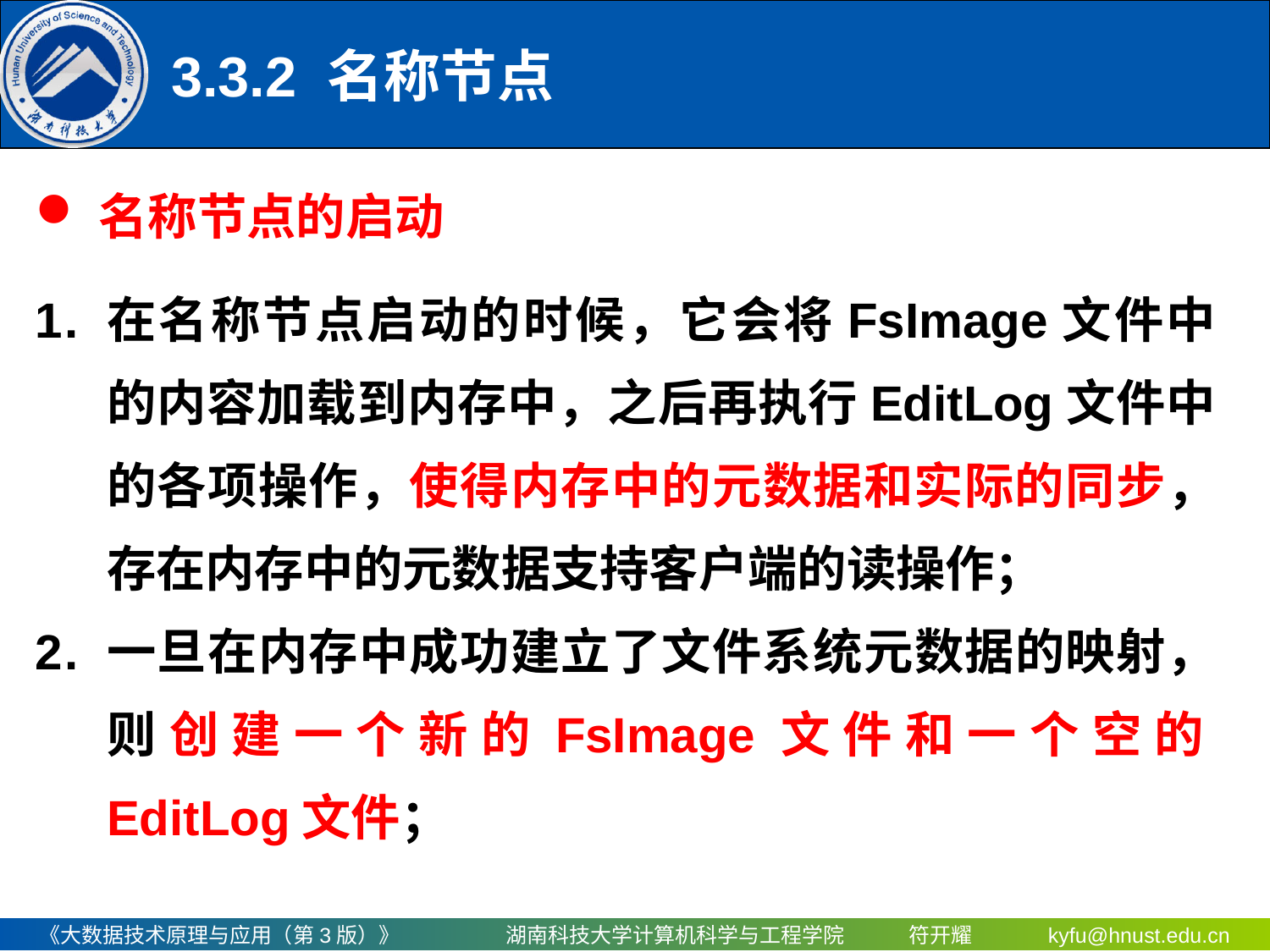

# 3.3.2	 名称节点
名称节点的启动
在名称节点启动的时候，它会将FsImage文件中的内容加载到内存中，之后再执行EditLog文件中的各项操作，使得内存中的元数据和实际的同步，存在内存中的元数据支持客户端的读操作；
一旦在内存中成功建立了文件系统元数据的映射，则创建一个新的FsImage文件和一个空的EditLog文件；